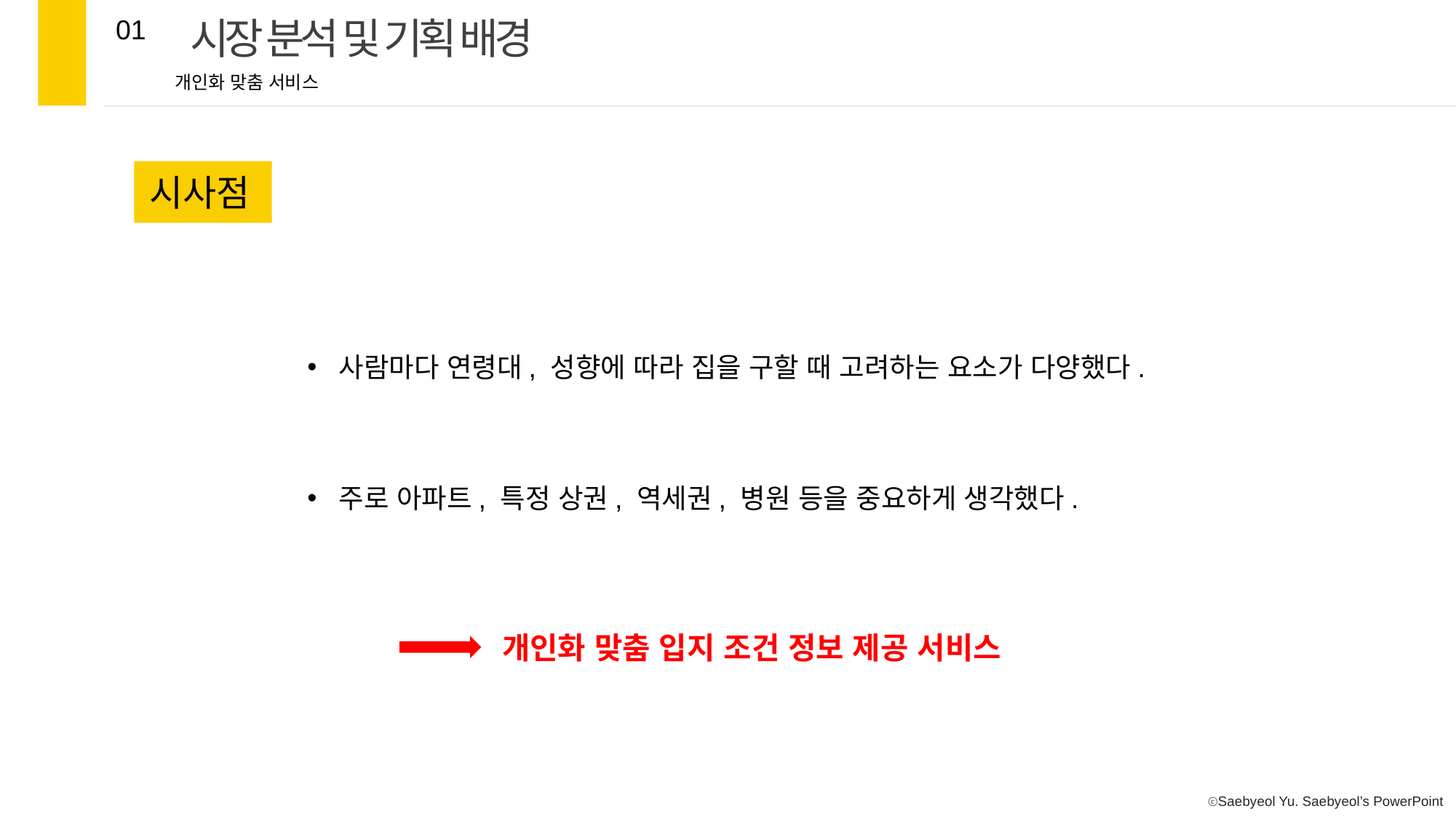

시장 분석 및 기획 배경
01
개인화 맞춤 서비스

시사점
  사람마다 연령대, 성향에 따라 집을 구할 때 고려하는 요소가 다양했다.

  주로 아파트, 특정 상권, 역세권, 병원 등을 중요하게 생각했다.
개인화 맞춤 입지 조건 정보 제공 서비스